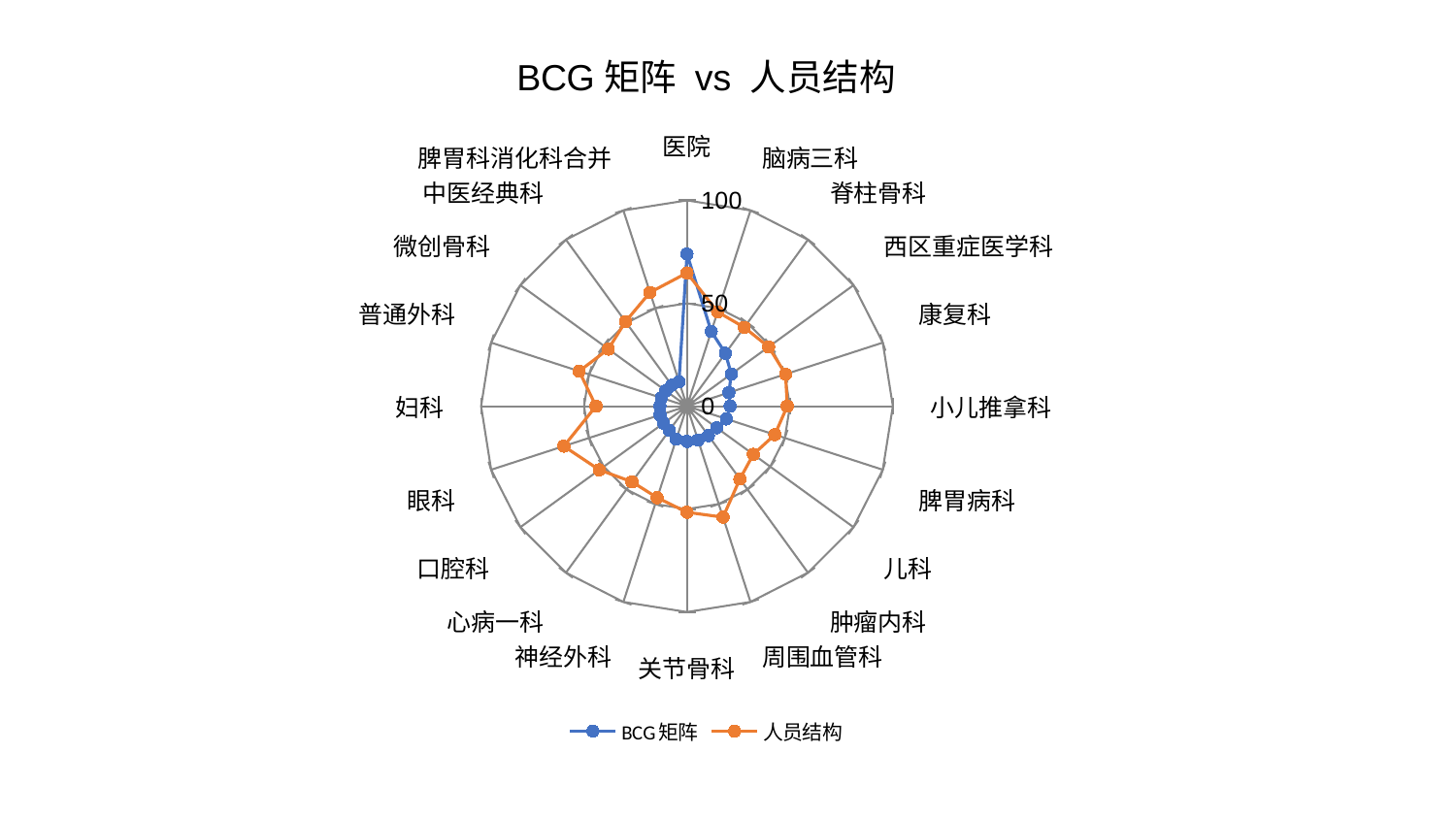

### Chart: BCG矩阵 vs 人员结构

| Category | BCG矩阵 | 人员结构 |
|---|---|---|
| 医院 | 73.91167455659351 | 64.75513594478444 |
| 脑病三科 | 38.200624603567725 | 48.186462165227766 |
| 脊柱骨科 | 31.81446255757083 | 47.356579087239076 |
| 西区重症医学科 | 26.61449357850511 | 49.048753187800834 |
| 康复科 | 21.436446743294795 | 50.36358312006537 |
| 小儿推拿科 | 20.9905178210979 | 48.72526241476911 |
| 脾胃病科 | 20.159615360103437 | 44.87002564404733 |
| 儿科 | 17.848290726079057 | 39.8630669584931 |
| 肿瘤内科 | 17.682074187757188 | 43.74453716238774 |
| 周围血管科 | 17.334239053465673 | 56.70203088882758 |
| 关节骨科 | 17.12059571239579 | 51.548774637261694 |
| 神经外科 | 16.86165557078275 | 46.75489548224131 |
| 心病一科 | 14.546639907994628 | 45.45362838522545 |
| 口腔科 | 14.06762589050694 | 52.6652529075467 |
| 眼科 | 13.761572113852317 | 62.88630419692808 |
| 妇科 | 13.156249438531999 | 44.18728977922943 |
| 普通外科 | 13.111619555397501 | 55.050656770045876 |
| 微创骨科 | 12.732791772193693 | 47.21520574293188 |
| 中医经典科 | 12.629067421584137 | 50.80267975981839 |
| 脾胃科消化科合并 | 12.54887935149368 | 58.113676648577716 |
78